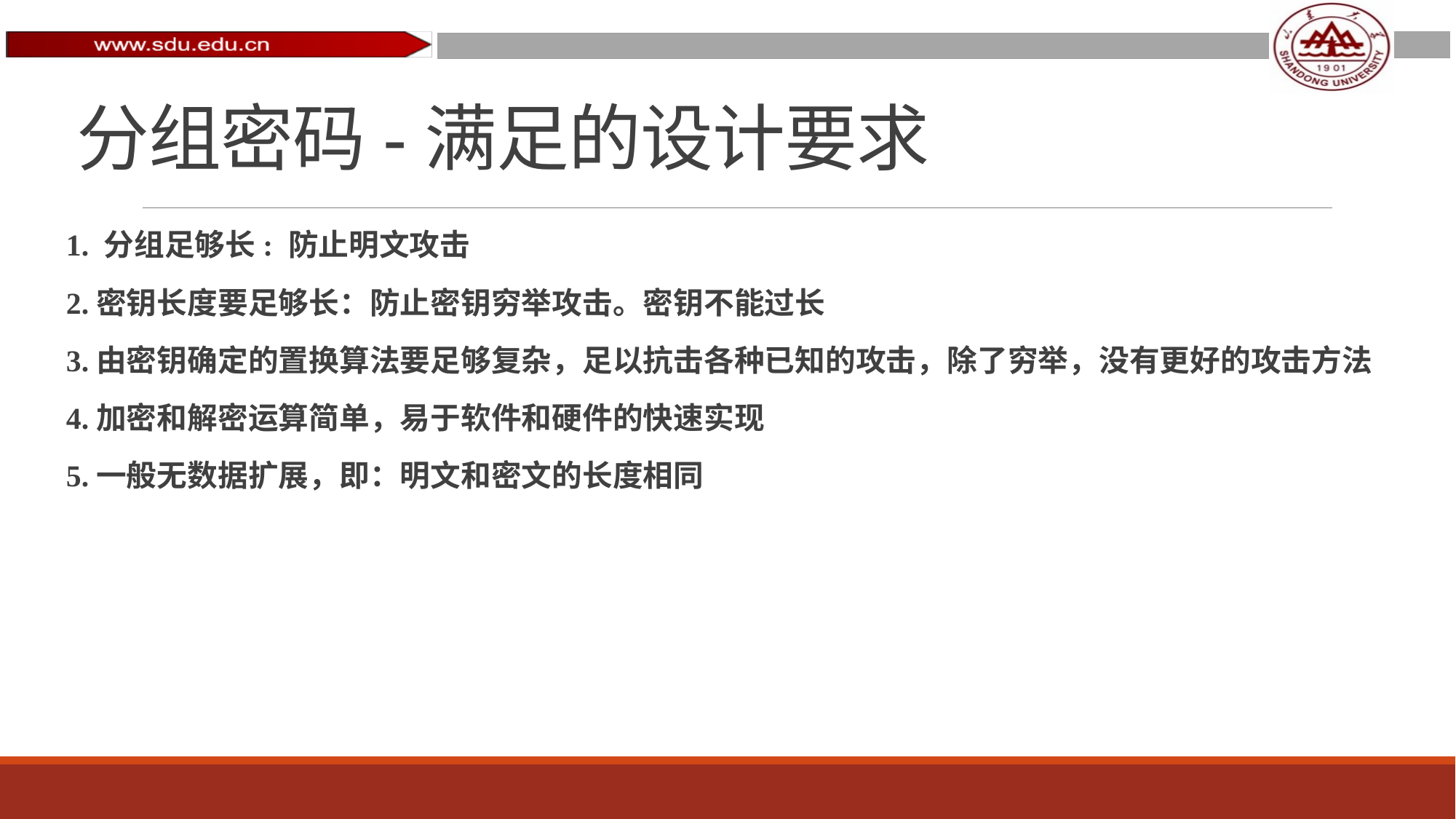

# 分组密码-满足的设计要求
1. 分组足够长: 防止明文攻击
2.密钥长度要足够长：防止密钥穷举攻击。密钥不能过长
3.由密钥确定的置换算法要足够复杂，足以抗击各种已知的攻击，除了穷举，没有更好的攻击方法
4.加密和解密运算简单，易于软件和硬件的快速实现
5.一般无数据扩展，即：明文和密文的长度相同